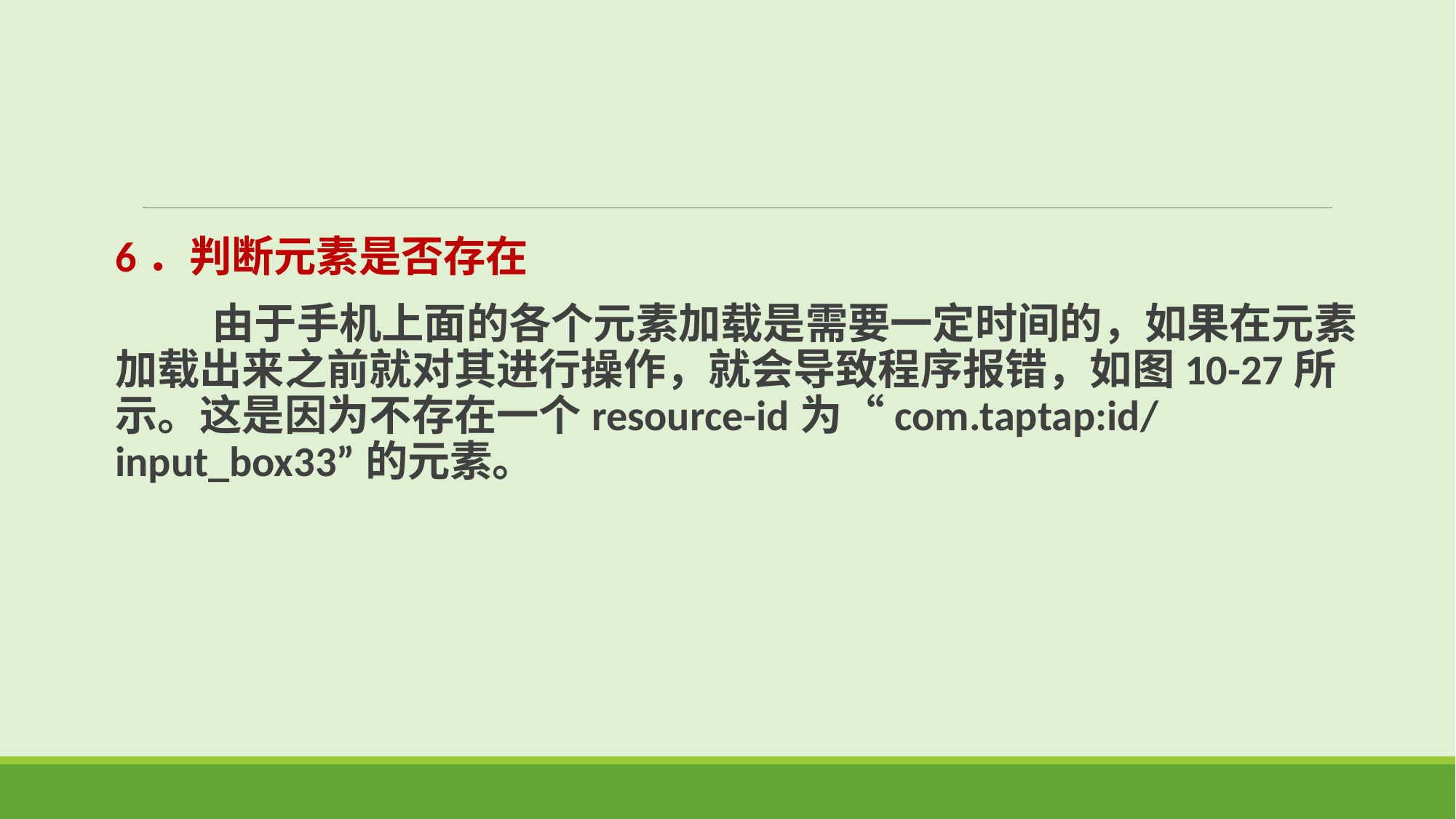

6．判断元素是否存在
         由于手机上面的各个元素加载是需要一定时间的，如果在元素加载出来之前就对其进行操作，就会导致程序报错，如图10-27所示。这是因为不存在一个resource-id为“com.taptap:id/input_box33”的元素。